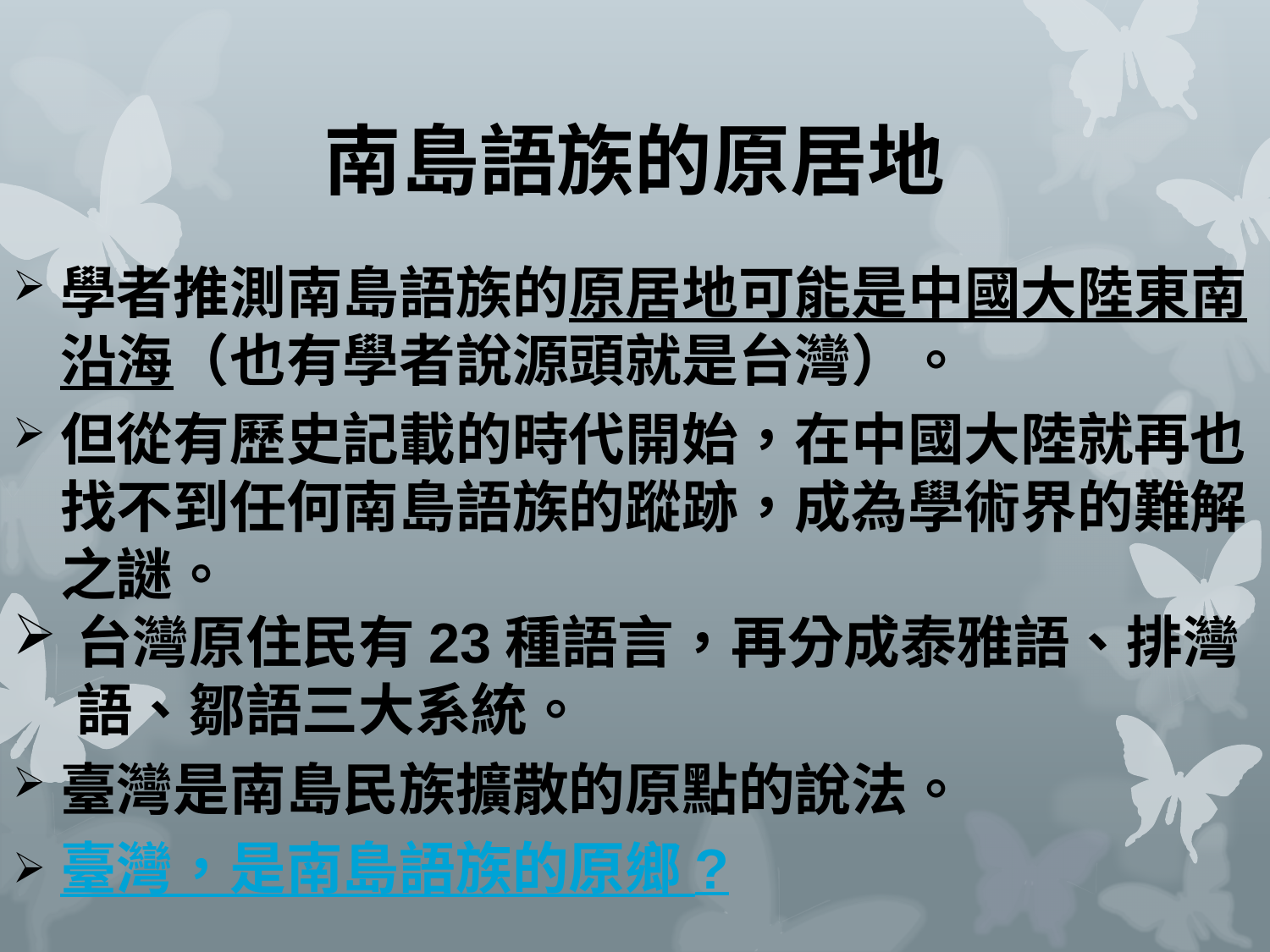

# 南島語族的原居地
學者推測南島語族的原居地可能是中國大陸東南沿海（也有學者說源頭就是台灣）。
但從有歷史記載的時代開始，在中國大陸就再也找不到任何南島語族的蹤跡，成為學術界的難解之謎。
台灣原住民有23種語言，再分成泰雅語、排灣語、鄒語三大系統。
臺灣是南島民族擴散的原點的說法。
臺灣，是南島語族的原鄉 ?